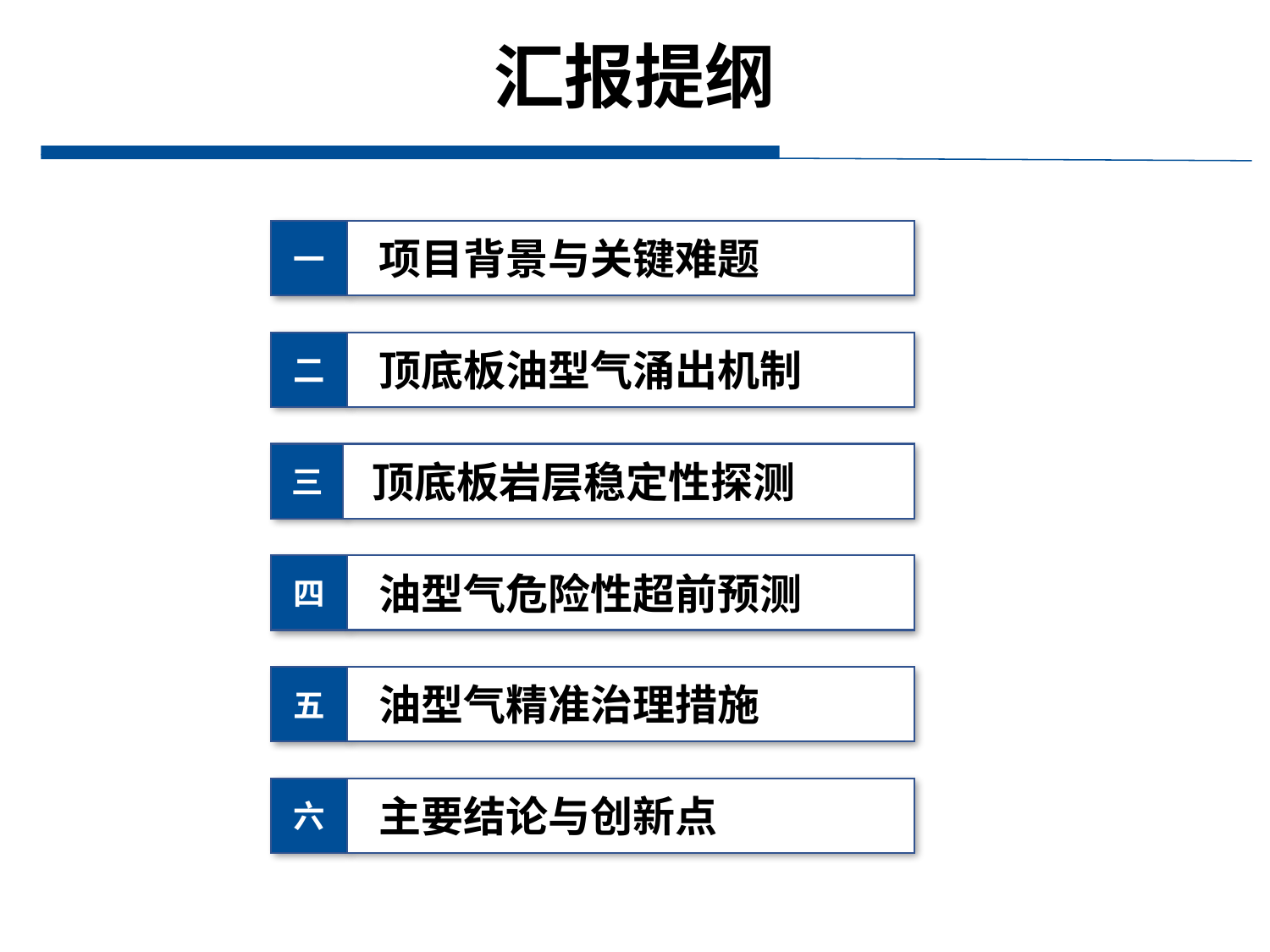

汇报提纲

一

项目背景与关键难题
二

顶底板油型气涌出机制
三

顶底板岩层稳定性探测
四

油型气危险性超前预测
五

油型气精准治理措施
六

主要结论与创新点